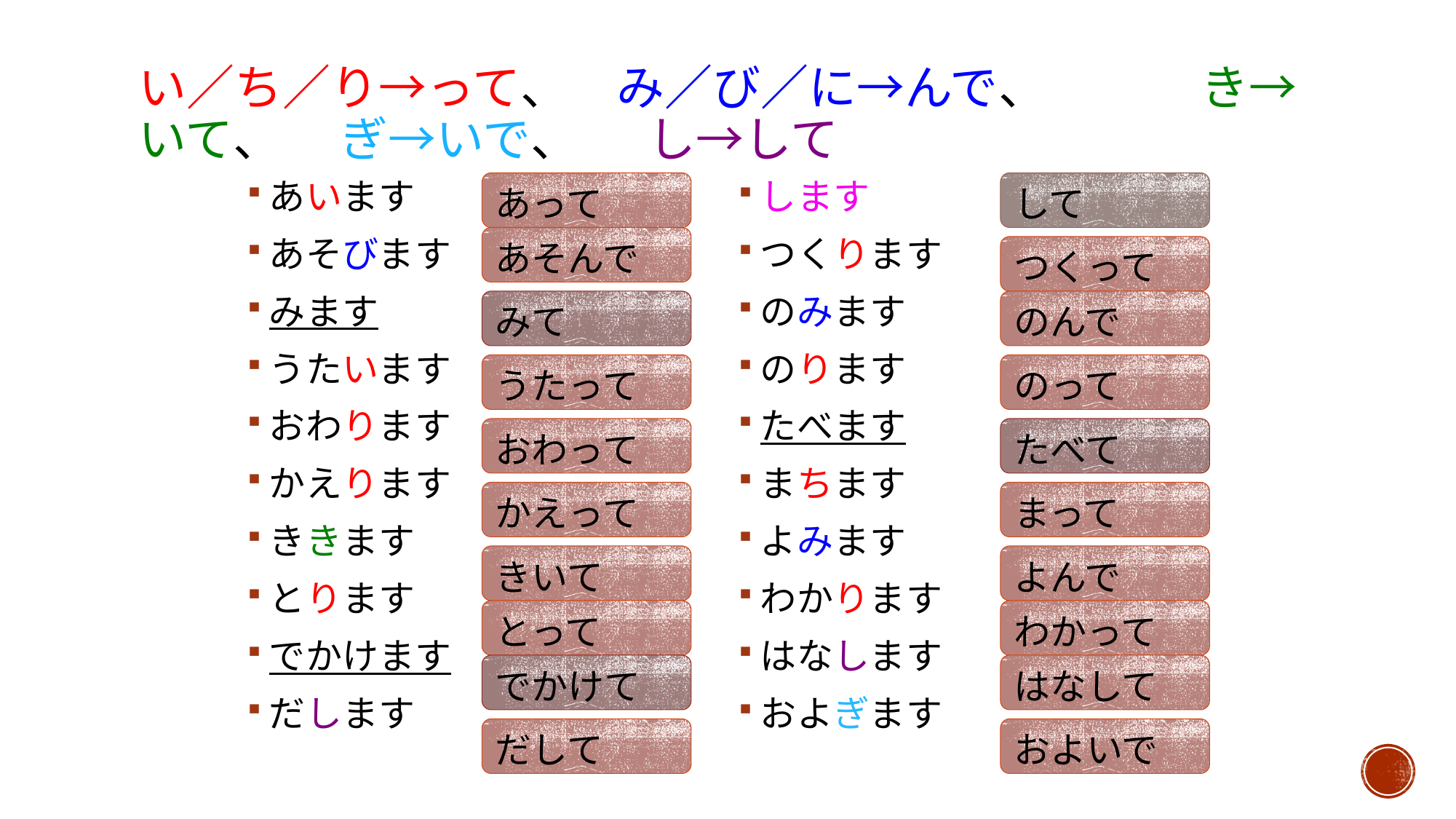

# い／ち／り→って、　み／び／に→んで、　 　　き→いて、 　ぎ→いで、  　し→して
あいます
あそびます
みます
うたいます
おわります
かえります
ききます
とります
でかけます
だします
あって
します
つくります
のみます
のります
たべます
まちます
よみます
わかります
はなします
およぎます
して
あそんで
つくって
みて
のんで
うたって
のって
おわって
たべて
かえって
まって
きいて
よんで
とって
わかって
でかけて
はなして
だして
およいで